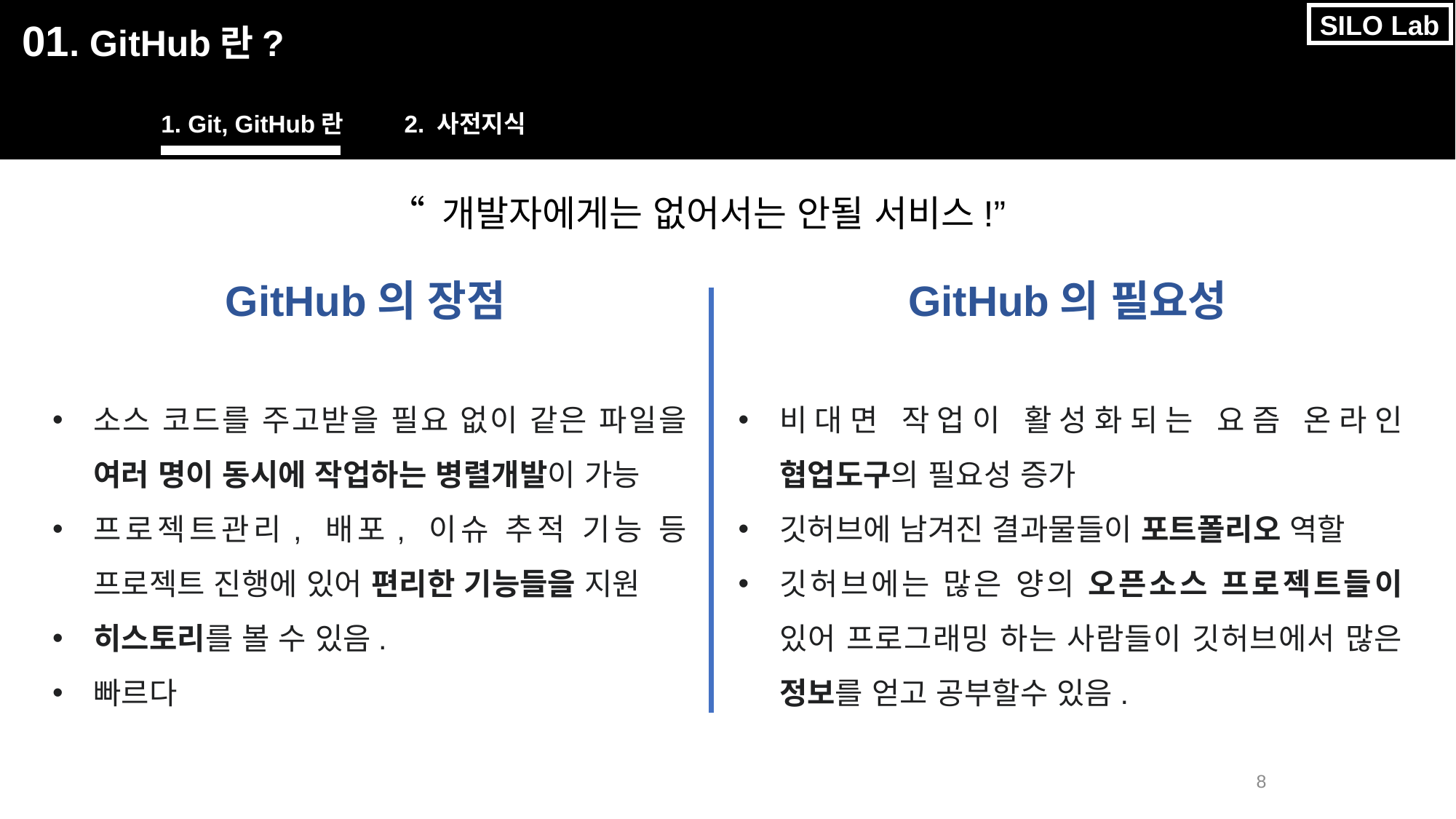

SILO Lab
01. GitHub란?
1. Git, GitHub란
2. 사전지식
“ 개발자에게는 없어서는 안될 서비스!”
GitHub의 장점
GitHub의 필요성
소스 코드를 주고받을 필요 없이 같은 파일을 여러 명이 동시에 작업하는 병렬개발이 가능
프로젝트관리, 배포, 이슈 추적 기능 등 프로젝트 진행에 있어 편리한 기능들을 지원
히스토리를 볼 수 있음.
빠르다
비대면 작업이 활성화되는 요즘 온라인 협업도구의 필요성 증가
깃허브에 남겨진 결과물들이 포트폴리오 역할
깃허브에는 많은 양의 오픈소스 프로젝트들이 있어 프로그래밍 하는 사람들이 깃허브에서 많은 정보를 얻고 공부할수 있음.
8